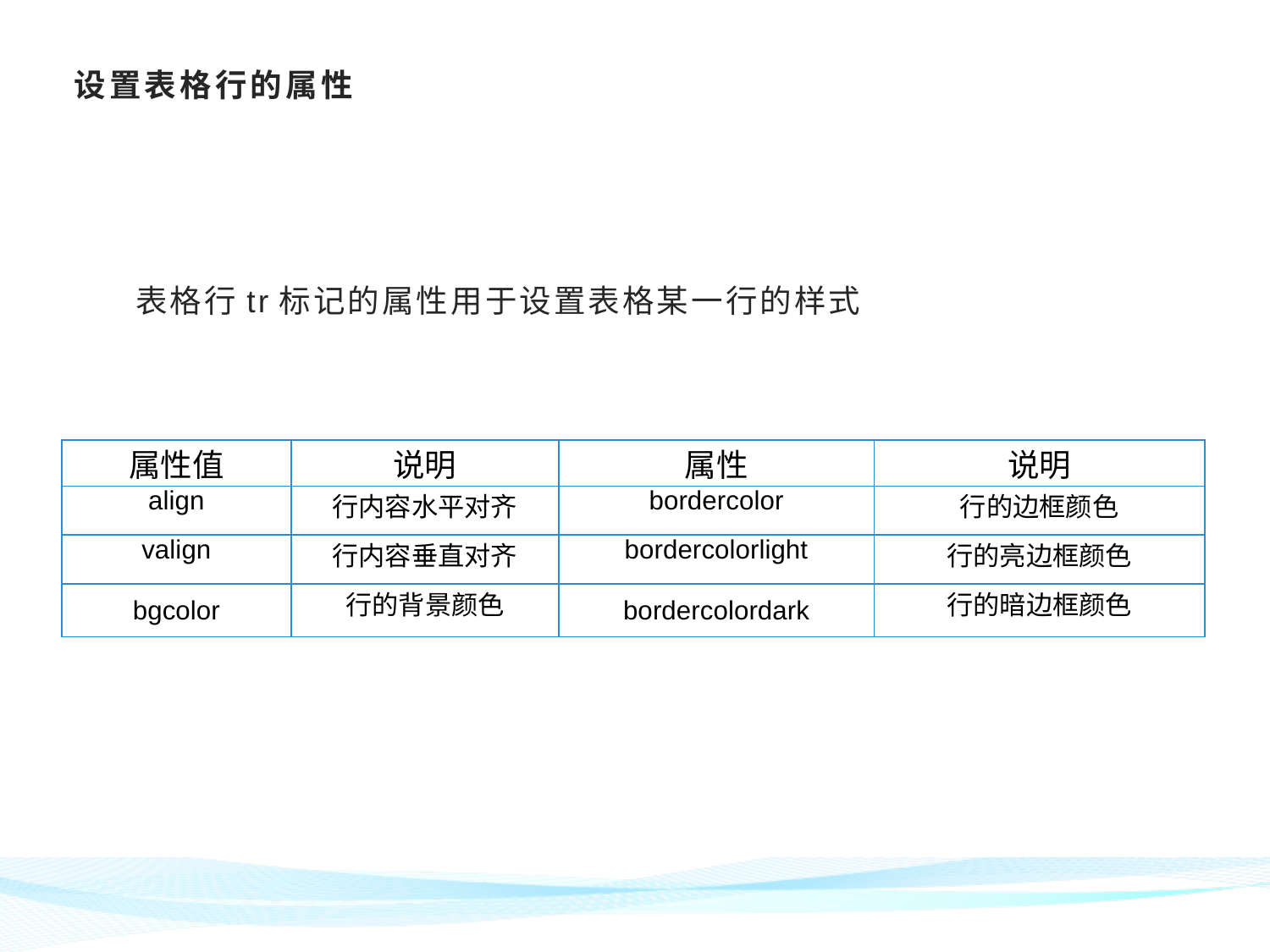

# 设置表格行的属性
         表格行tr标记的属性用于设置表格某一行的样式
| 属性值 | 说明 | 属性 | 说明 |
| --- | --- | --- | --- |
| align | 行内容水平对齐 | bordercolor | 行的边框颜色 |
| valign | 行内容垂直对齐 | bordercolorlight | 行的亮边框颜色 |
| bgcolor | 行的背景颜色 | bordercolordark | 行的暗边框颜色 |